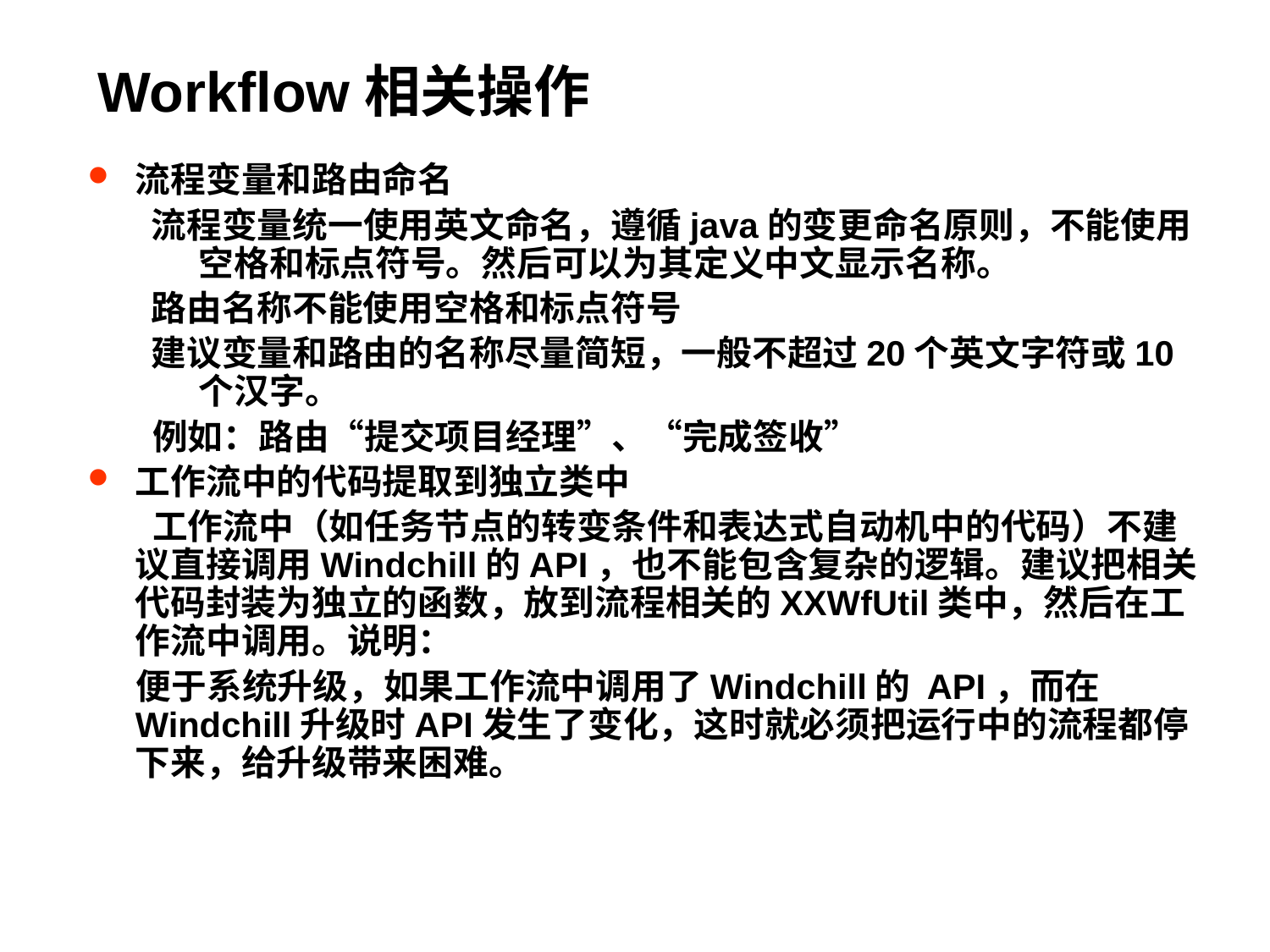

# Workflow相关操作
流程变量和路由命名
流程变量统一使用英文命名，遵循java的变更命名原则，不能使用空格和标点符号。然后可以为其定义中文显示名称。
路由名称不能使用空格和标点符号
建议变量和路由的名称尽量简短，一般不超过20个英文字符或10个汉字。
       例如：路由“提交项目经理”、“完成签收”
工作流中的代码提取到独立类中
       工作流中（如任务节点的转变条件和表达式自动机中的代码）不建议直接调用Windchill的API，也不能包含复杂的逻辑。建议把相关代码封装为独立的函数，放到流程相关的XXWfUtil类中，然后在工作流中调用。说明：
     便于系统升级，如果工作流中调用了Windchill的 API，而在Windchill升级时API发生了变化，这时就必须把运行中的流程都停下来，给升级带来困难。